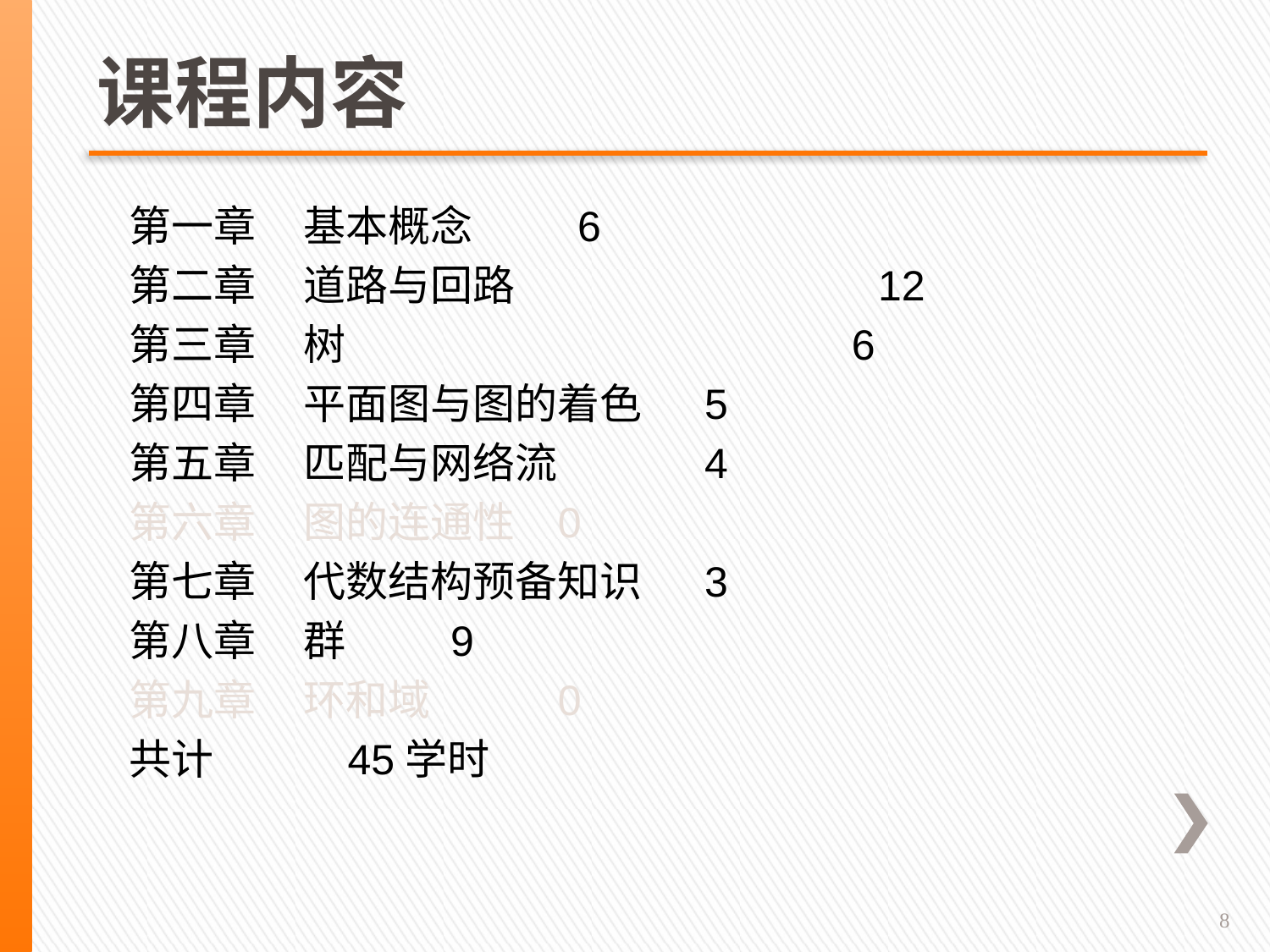

# 课程内容
第一章	基本概念 	 6
第二章	道路与回路                                     12
第三章	树                                                    6
第四章	平面图与图的着色 	 5
第五章	匹配与网络流 	 4
第六章	图的连通性 	0
第七章	代数结构预备知识 	 3
第八章	群 	 9
第九章	环和域 	0
共计             45学时
8